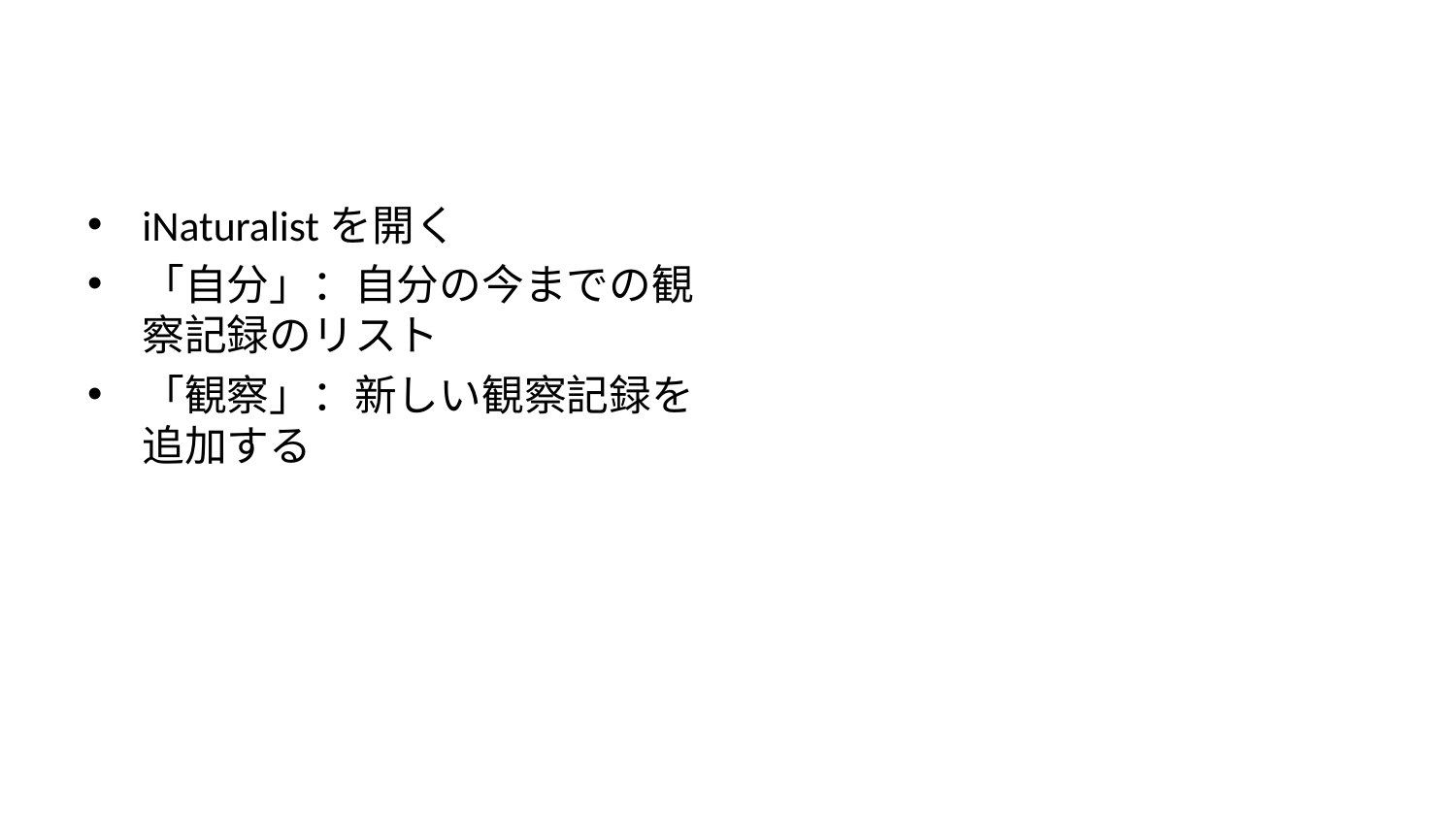

iNaturalistを開く
「自分」：自分の今までの観察記録のリスト
「観察」：新しい観察記録を追加する